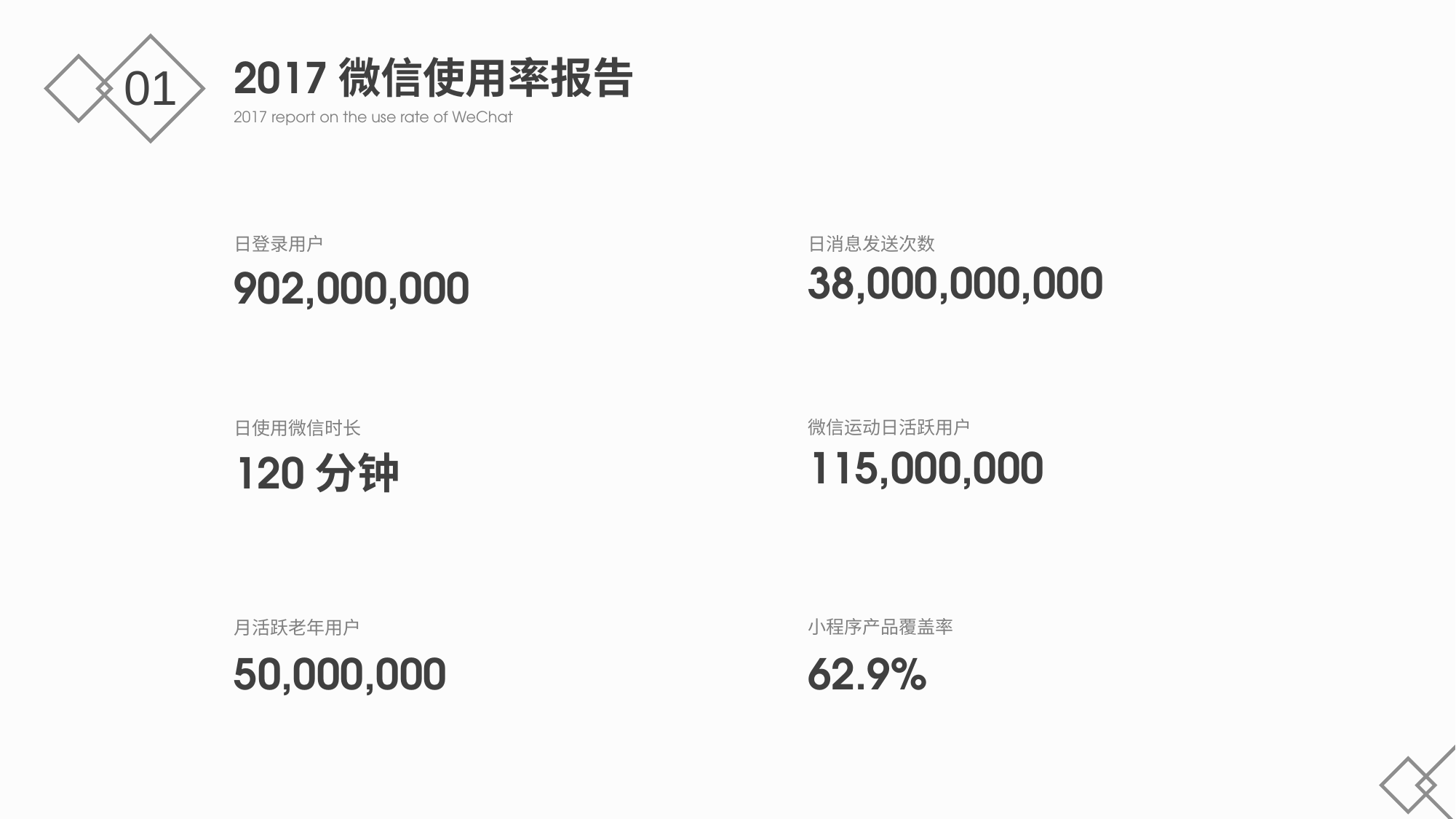

2017微信使用率报告
2017 report on the use rate of WeChat
01

日消息发送次数
38,000,000,000
日登录用户
902,000,000
微信运动日活跃用户
115,000,000
日使用微信时长
120分钟
小程序产品覆盖率
62.9%
月活跃老年用户
50,000,000